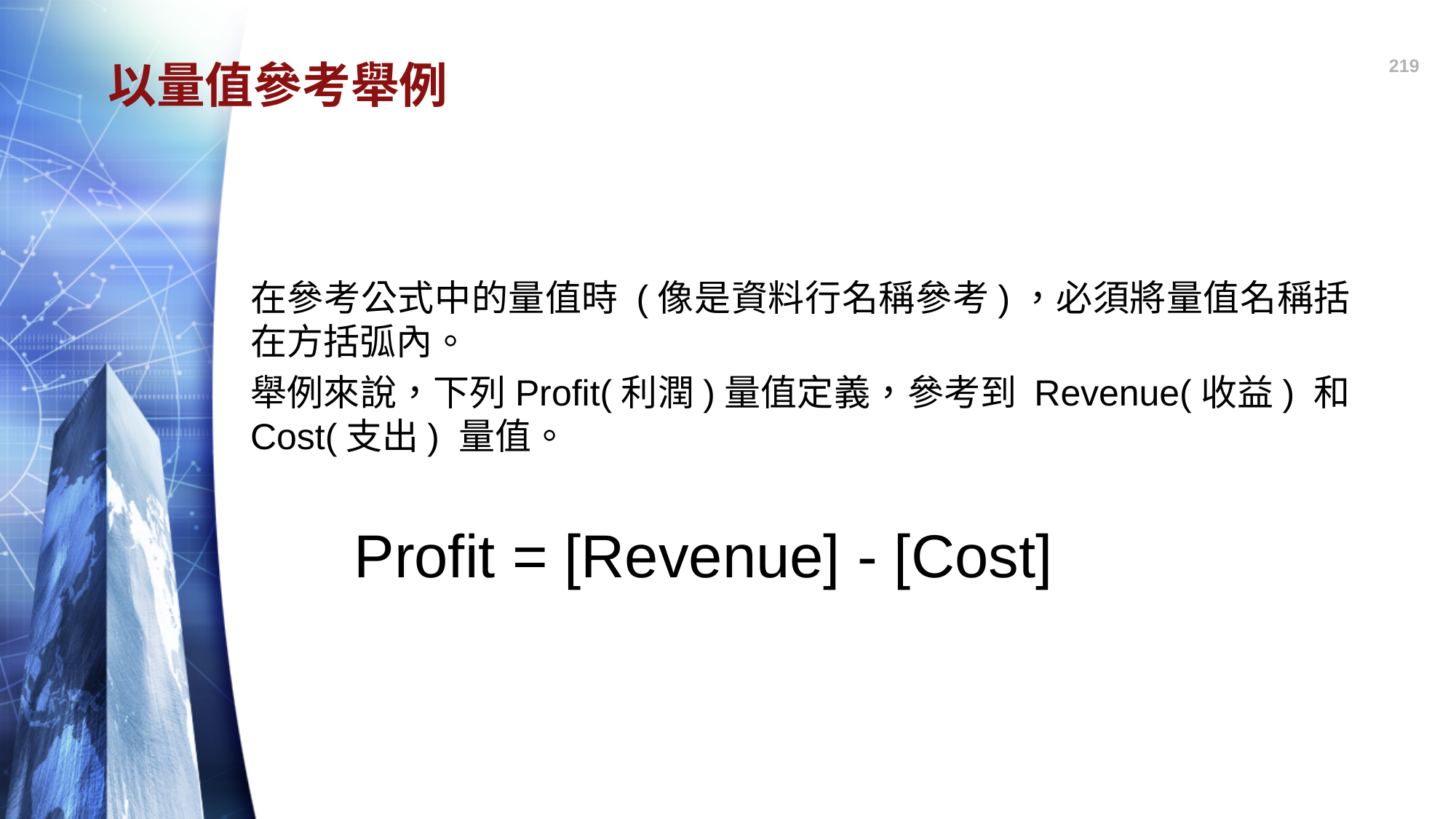

219
# 以量值參考舉例
在參考公式中的量值時 (像是資料行名稱參考)，必須將量值名稱括在方括弧內。
舉例來說，下列Profit(利潤)量值定義，參考到 Revenue(收益) 和 Cost(支出) 量值。
Profit = [Revenue] - [Cost]